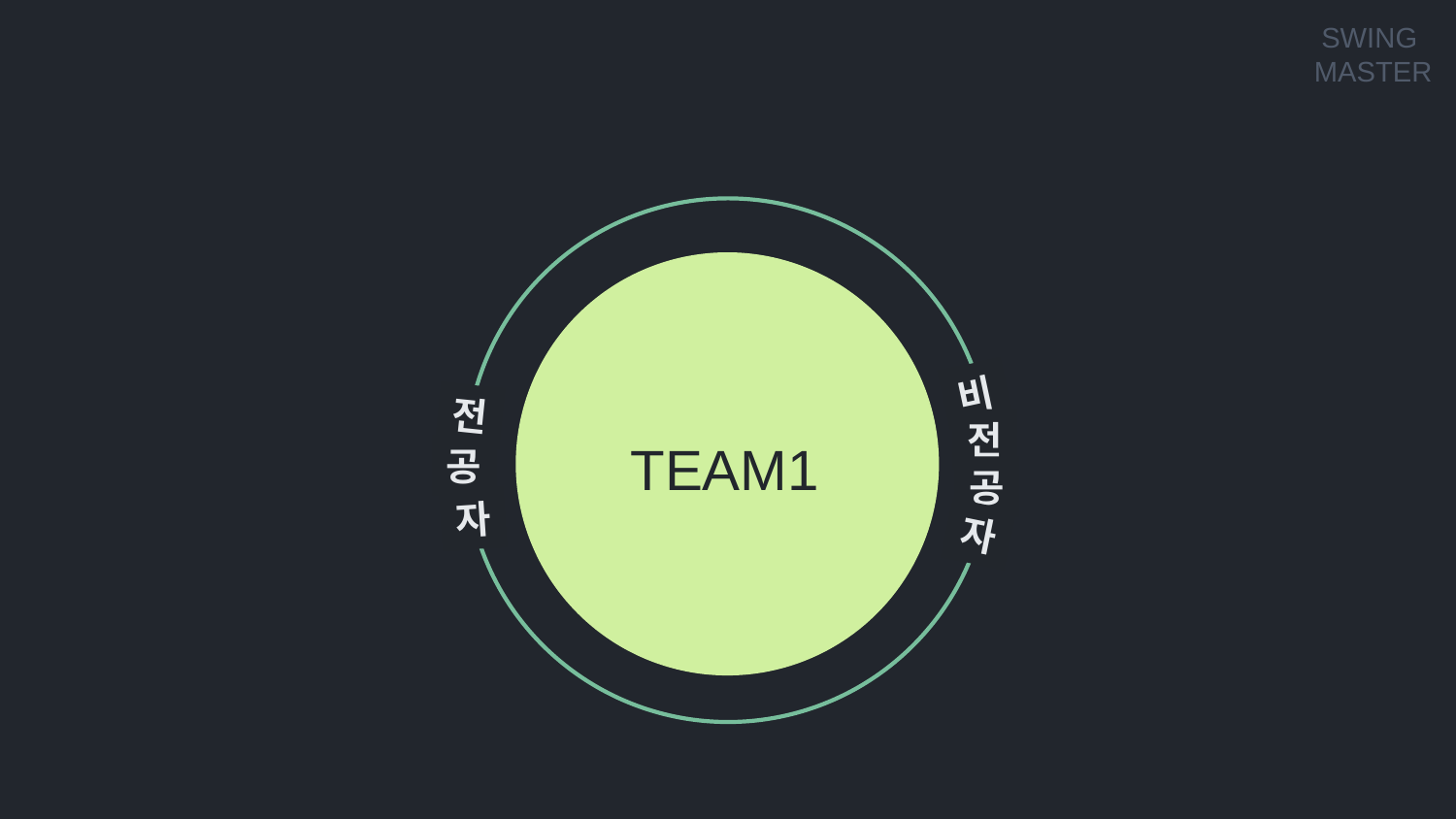

SWING
MASTER

비
전
공
자
전
공
자
TEAM1